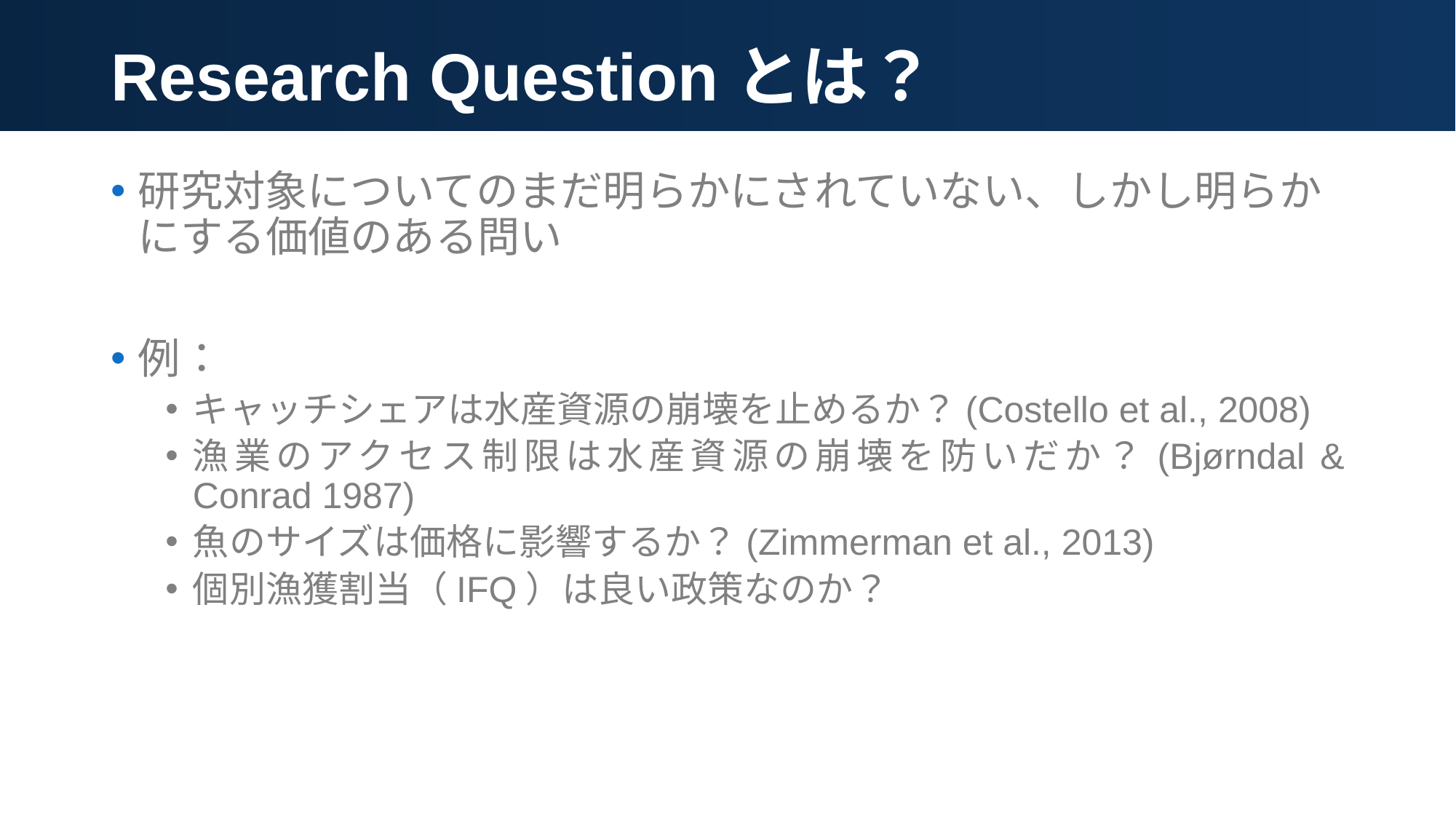

# Research Questionとは？
研究対象についてのまだ明らかにされていない、しかし明らかにする価値のある問い

例：
キャッチシェアは水産資源の崩壊を止めるか？(Costello et al., 2008)
漁業のアクセス制限は水産資源の崩壊を防いだか？(Bjørndal & Conrad 1987)
魚のサイズは価格に影響するか？(Zimmerman et al., 2013)
個別漁獲割当（IFQ）は良い政策なのか？